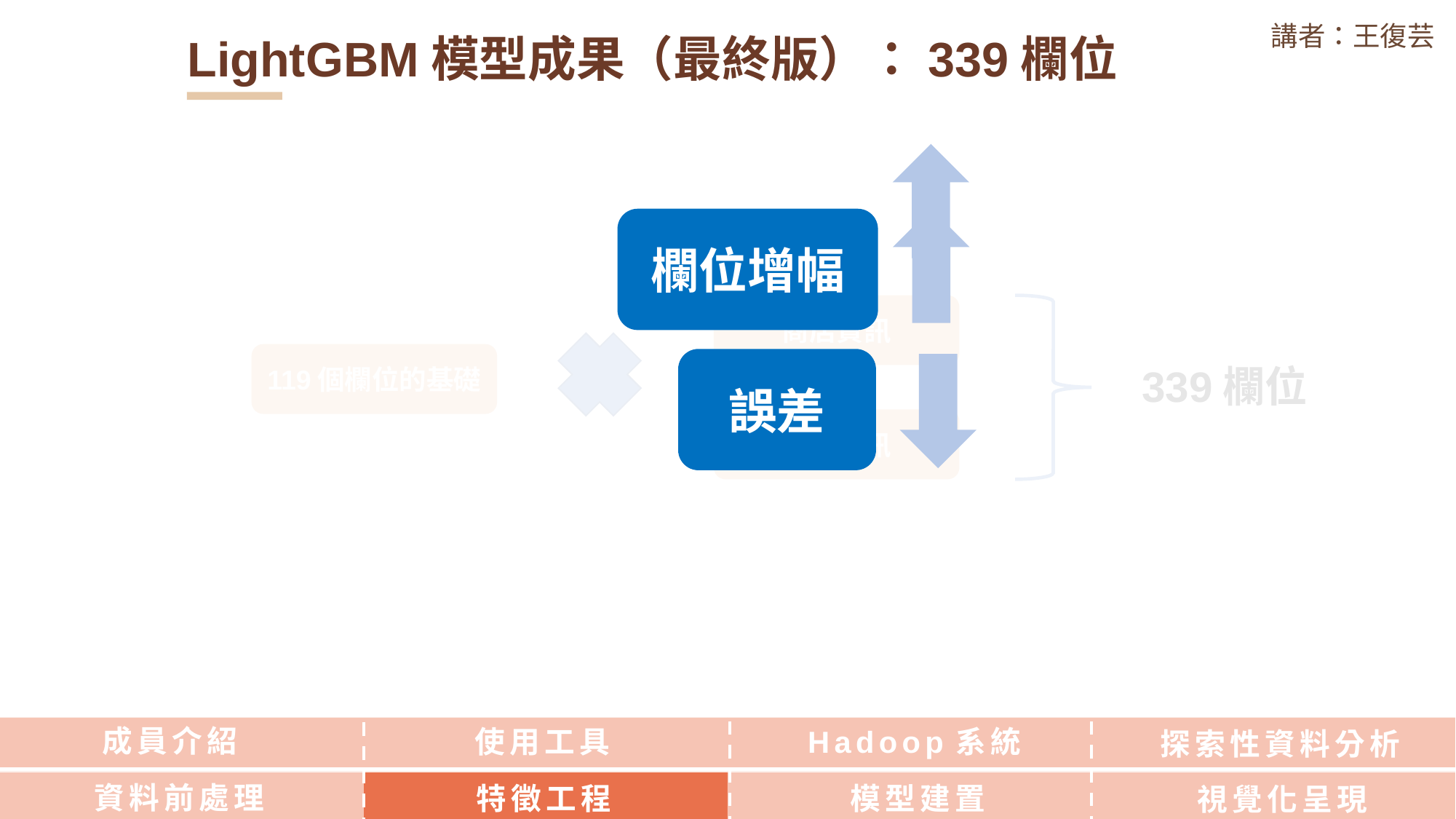

講者：王復芸
LightGBM模型成果（最終版）：339欄位

欄位增幅

商店資訊

119個欄位的基礎
誤差

339欄位

商品資訊

成員介紹
使用工具
Hadoop系統
探索性資料分析
資料前處理
特徵工程
模型建置
視覺化呈現